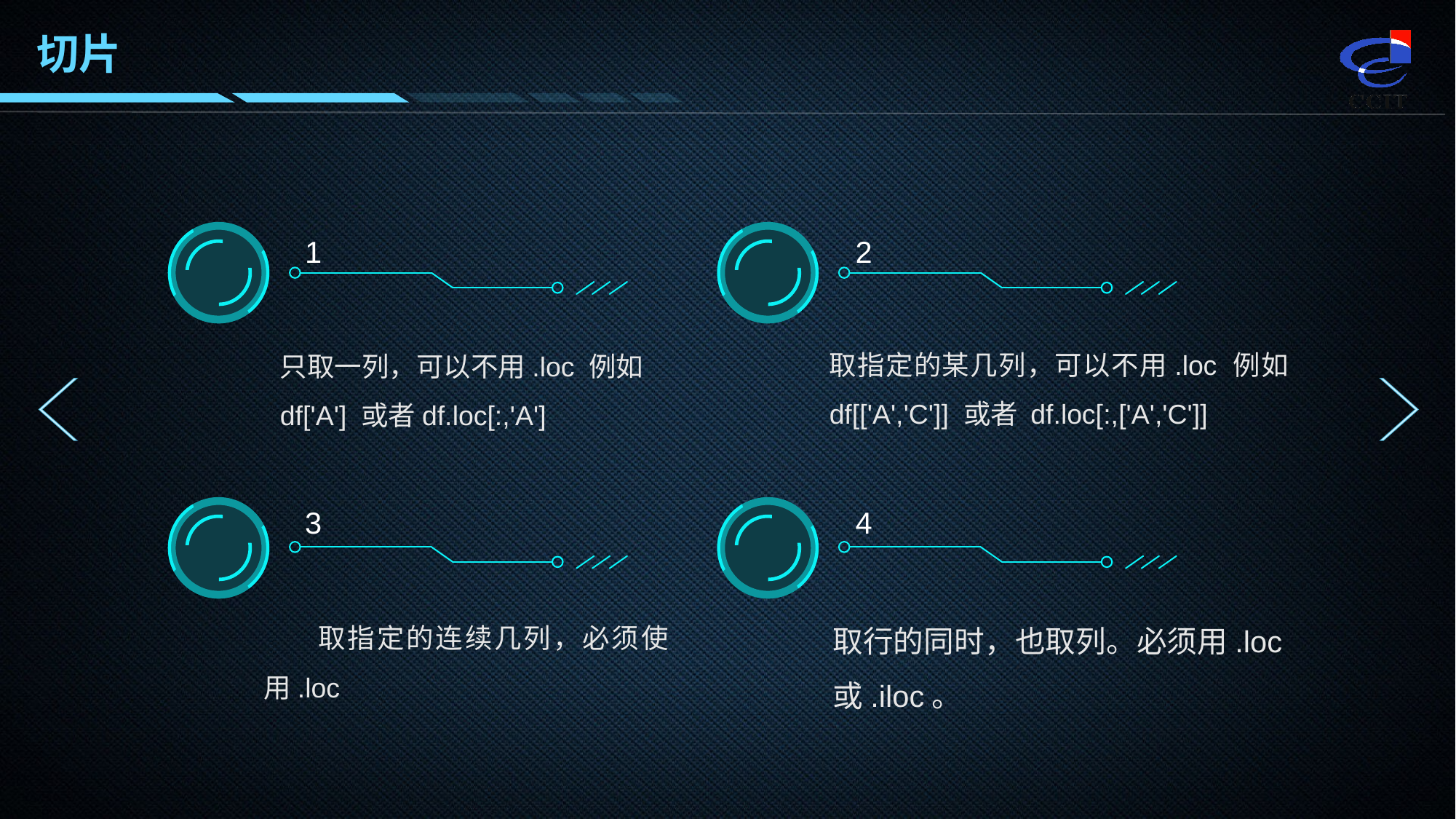

切片

1

只取一列，可以不用.loc 例如df['A'] 或者df.loc[:,'A']

2

取指定的某几列，可以不用.loc 例如 df[['A','C']] 或者 df.loc[:,['A','C']]

3

取指定的连续几列，必须使用.loc

4

取行的同时，也取列。必须用.loc或.iloc。